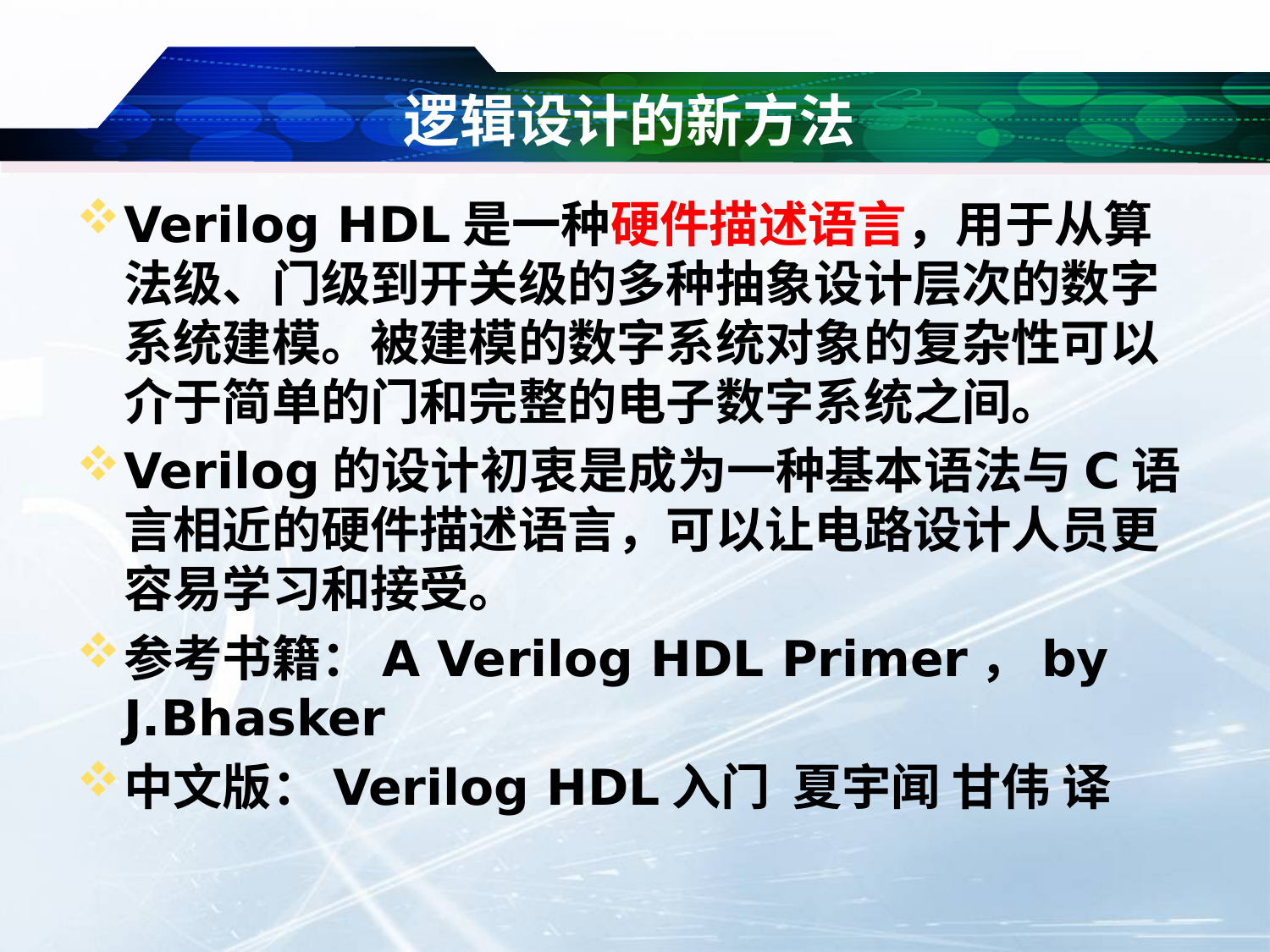

# 逻辑设计的新方法
Verilog HDL是一种硬件描述语言，用于从算法级、门级到开关级的多种抽象设计层次的数字系统建模。被建模的数字系统对象的复杂性可以介于简单的门和完整的电子数字系统之间。
Verilog的设计初衷是成为一种基本语法与C语言相近的硬件描述语言，可以让电路设计人员更容易学习和接受。
参考书籍：A Verilog HDL Primer，by J.Bhasker
中文版：Verilog HDL入门  夏宇闻 甘伟 译